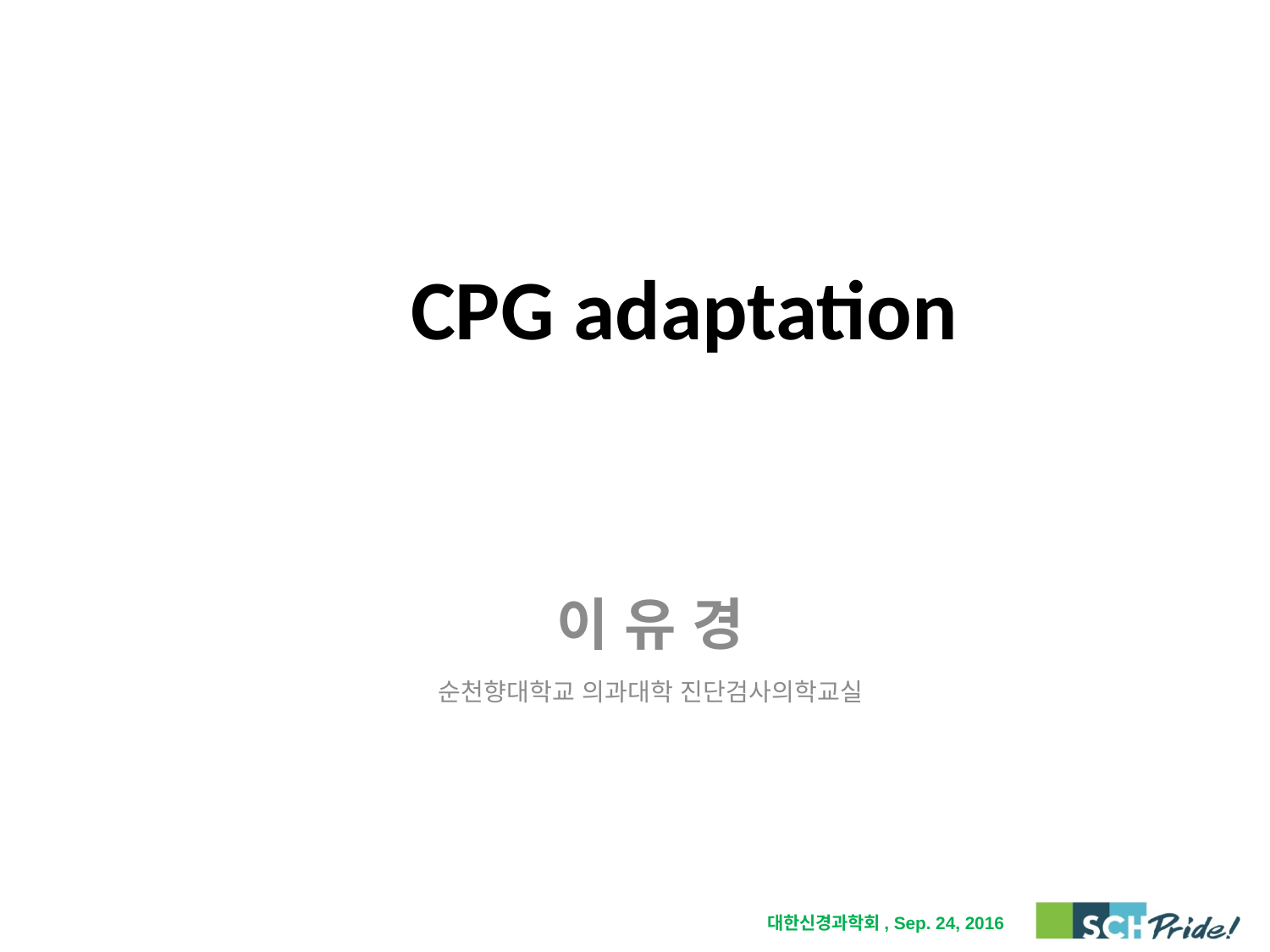

# CPG adaptation
이 유 경
순천향대학교 의과대학 진단검사의학교실